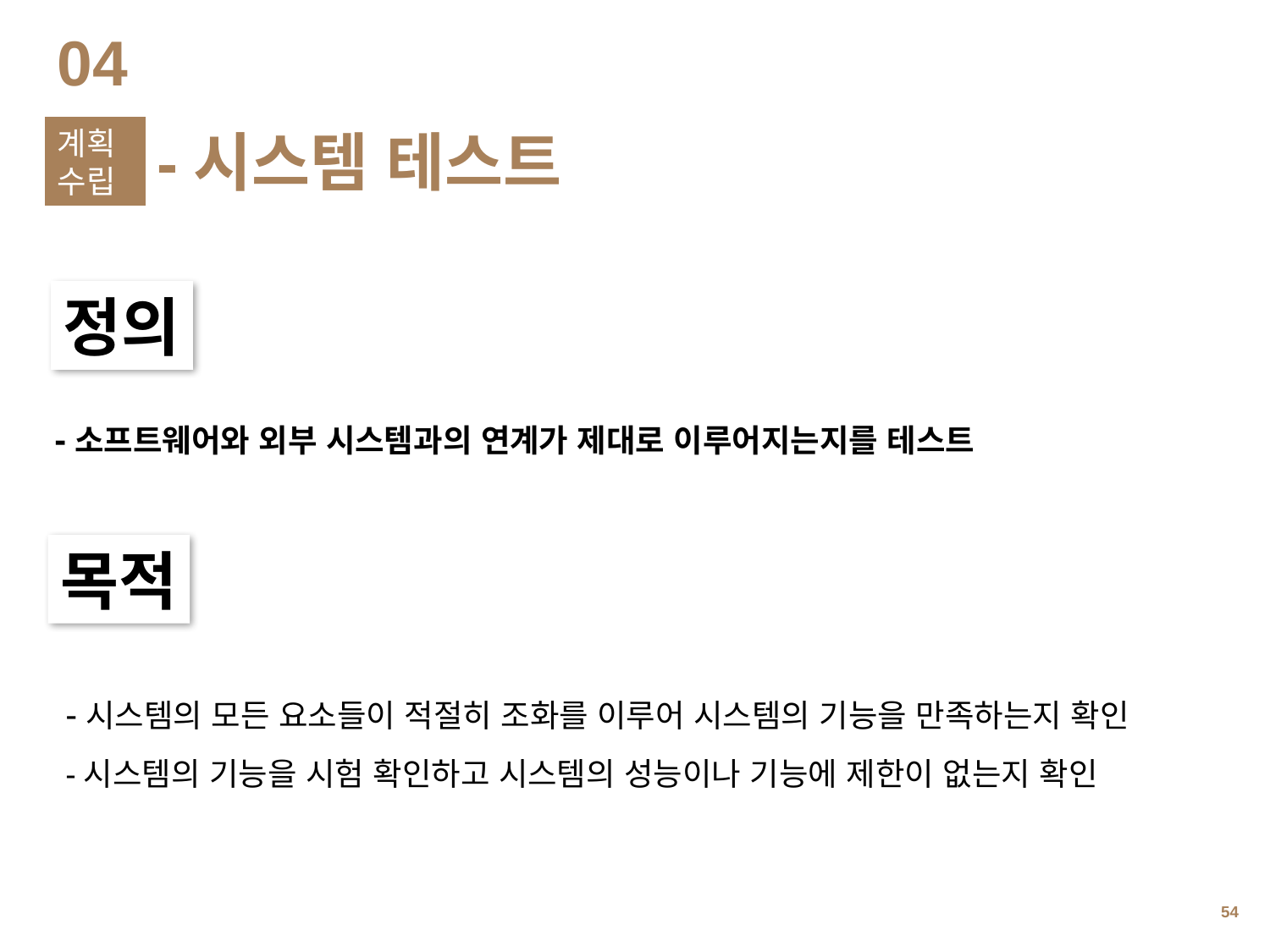

04
계획
수립
-시스템 테스트
정의
-소프트웨어와 외부 시스템과의 연계가 제대로 이루어지는지를 테스트

목적
-시스템의 모든 요소들이 적절히 조화를 이루어 시스템의 기능을 만족하는지 확인
-시스템의 기능을 시험 확인하고 시스템의 성능이나 기능에 제한이 없는지 확인
54